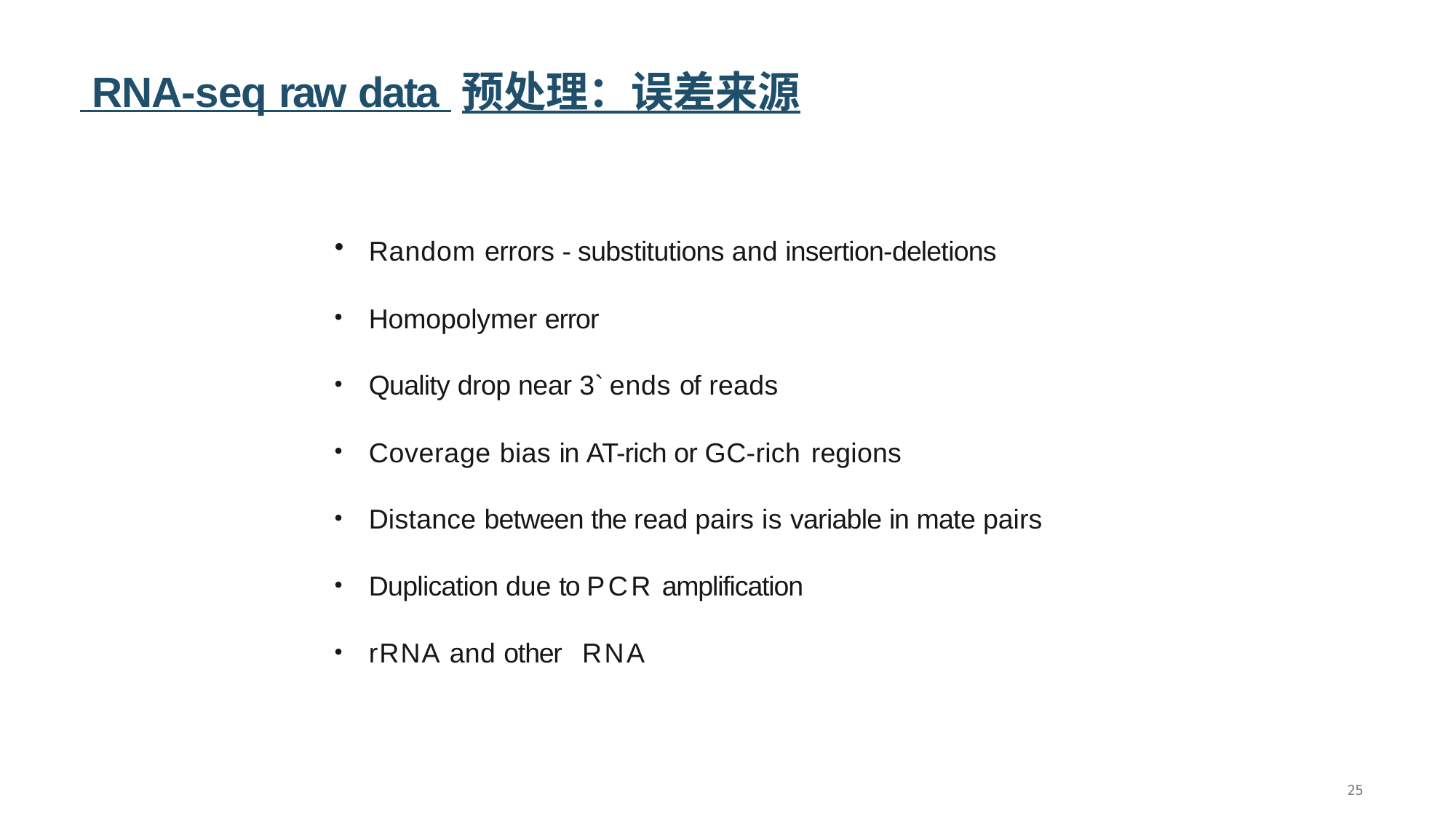

# RNA-seq raw data 预处理：误差来源
Random errors - substitutions and insertion-deletions

Homopolymer error

Quality drop near 3` ends of reads

Coverage bias in AT-rich or GC-rich  regions

Distance between the read pairs is variable in mate pairs

Duplication due to PCR amplification

rRNA and other      RNA
25